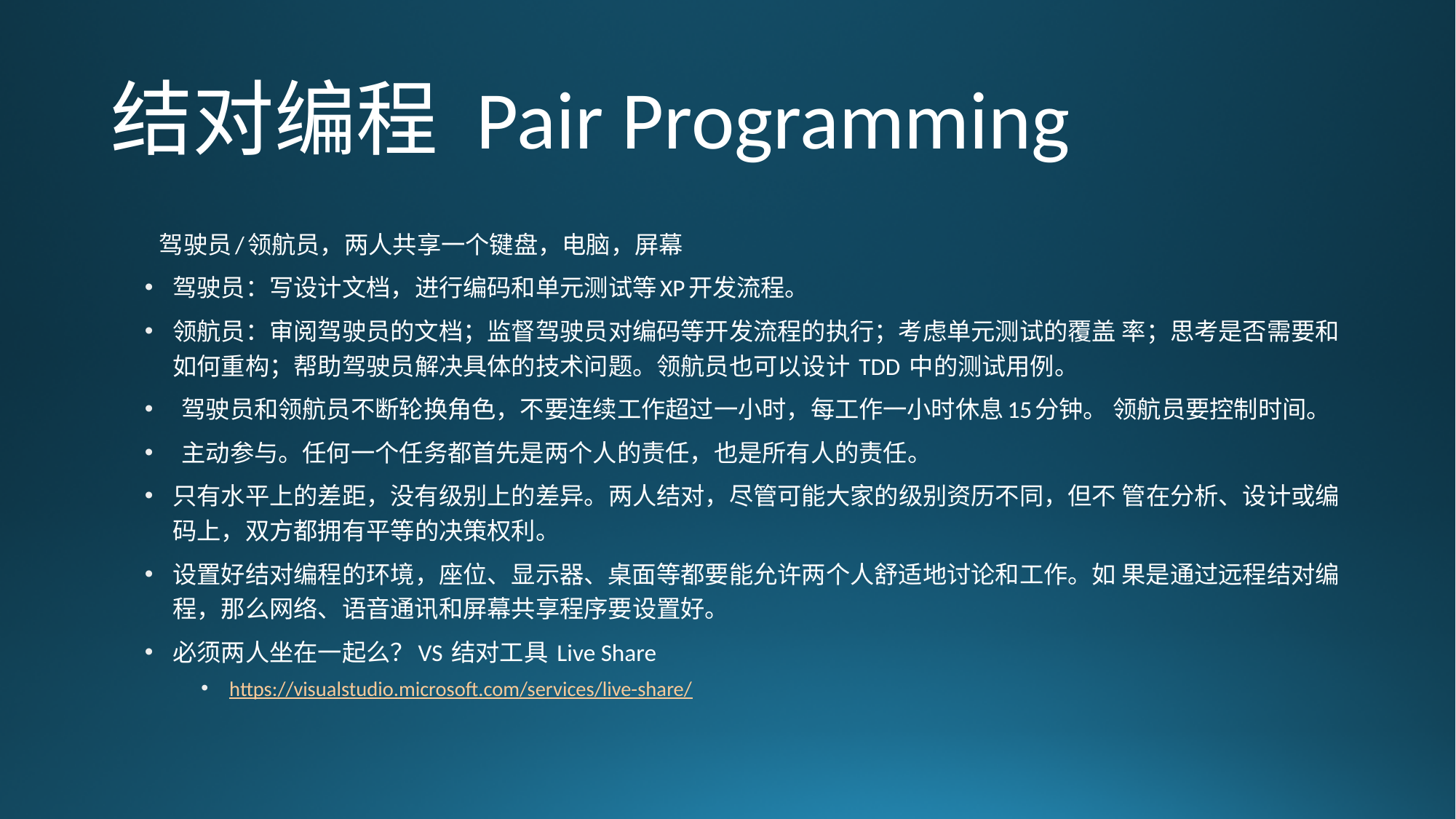

# 结对编程 Pair Programming
驾驶员/领航员，两人共享一个键盘，电脑，屏幕
驾驶员：写设计文档，进行编码和单元测试等XP开发流程。
领航员：审阅驾驶员的文档；监督驾驶员对编码等开发流程的执行；考虑单元测试的覆盖 率；思考是否需要和如何重构；帮助驾驶员解决具体的技术问题。领航员也可以设计 TDD 中的测试用例。
 驾驶员和领航员不断轮换角色，不要连续工作超过一小时，每工作一小时休息15分钟。 领航员要控制时间。
 主动参与。任何一个任务都首先是两个人的责任，也是所有人的责任。
只有水平上的差距，没有级别上的差异。两人结对，尽管可能大家的级别资历不同，但不 管在分析、设计或编码上，双方都拥有平等的决策权利。
设置好结对编程的环境，座位、显示器、桌面等都要能允许两个人舒适地讨论和工作。如 果是通过远程结对编程，那么网络、语音通讯和屏幕共享程序要设置好。
必须两人坐在一起么？VS 结对工具 Live Share
https://visualstudio.microsoft.com/services/live-share/